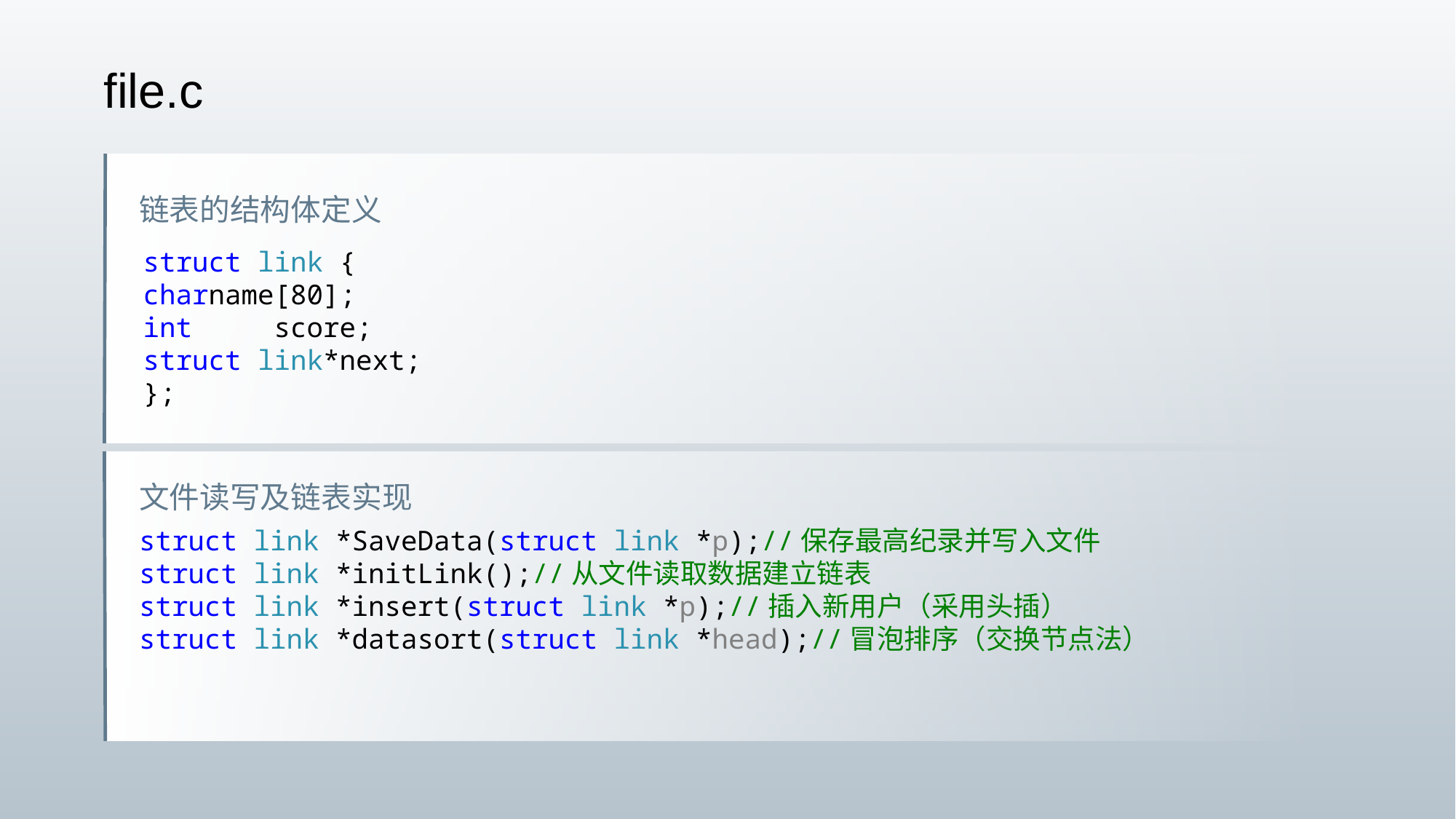

file.c

链表的结构体定义
struct link {
charname[80];
int     score;
struct link*next;
};

文件读写及链表实现
struct link *SaveData(struct link *p);//保存最高纪录并写入文件
struct link *initLink();//从文件读取数据建立链表
struct link *insert(struct link *p);//插入新用户（采用头插）
struct link *datasort(struct link *head);//冒泡排序（交换节点法）